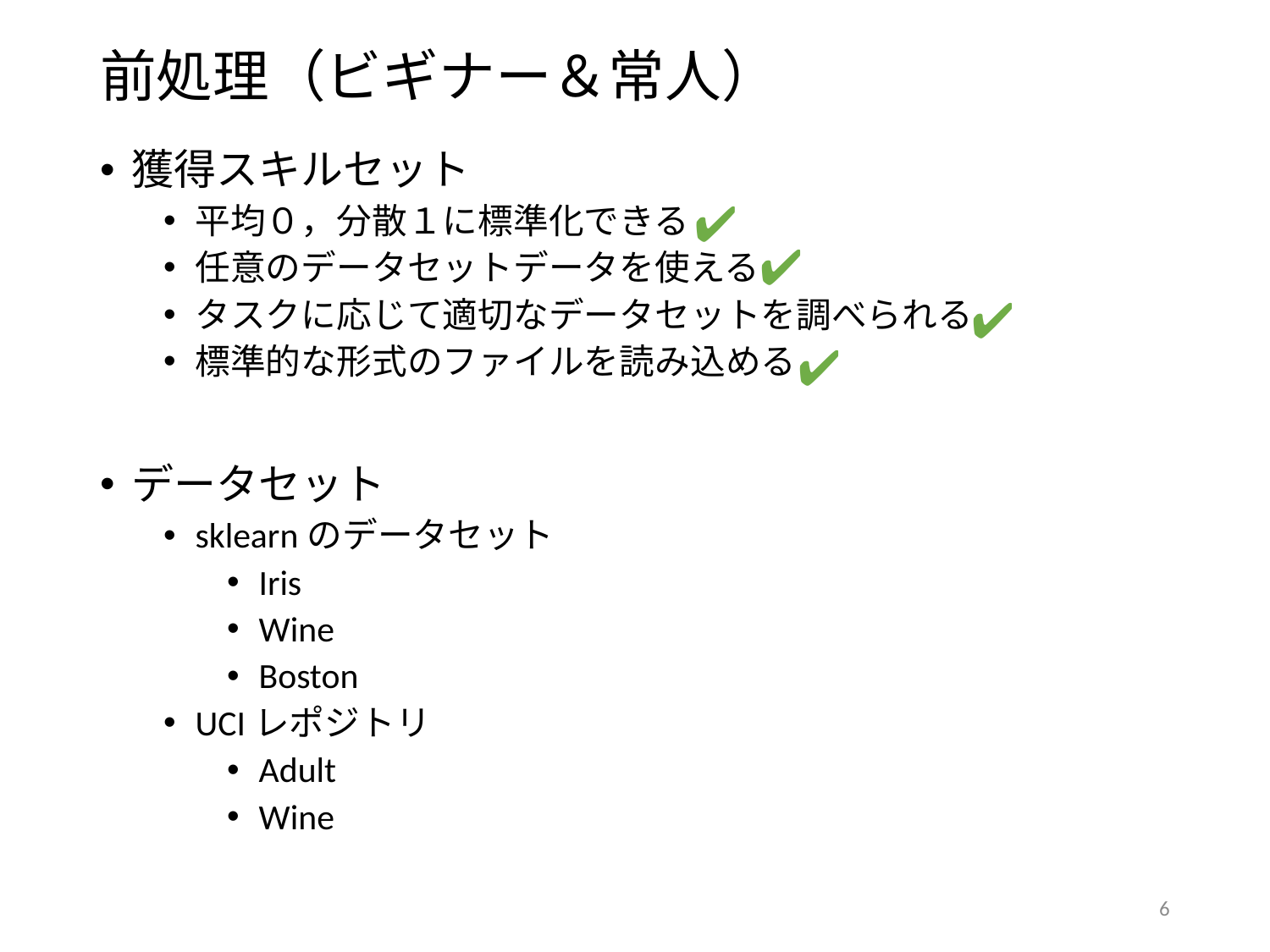

# 前処理（ビギナー＆常人）
獲得スキルセット
平均０，分散１に標準化できる
任意のデータセットデータを使える
タスクに応じて適切なデータセットを調べられる
標準的な形式のファイルを読み込める

データセット
sklearnのデータセット
Iris
Wine
Boston
UCIレポジトリ
Adult
Wine

✔
✔
✔
✔
6